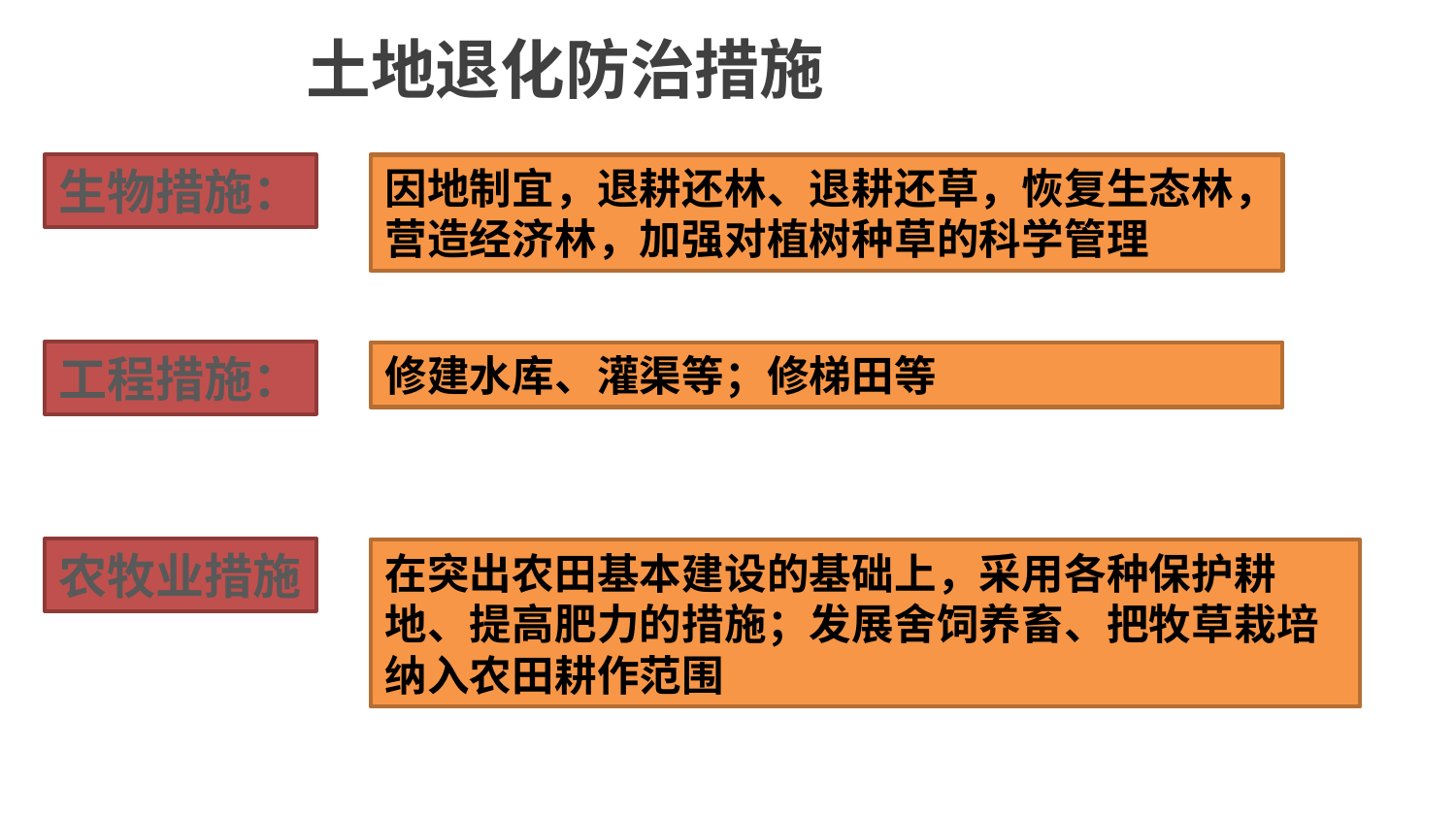

土地退化防治措施
生物措施：
因地制宜，退耕还林、退耕还草，恢复生态林，营造经济林，加强对植树种草的科学管理
修建水库、灌渠等；修梯田等
工程措施：
农牧业措施
在突出农田基本建设的基础上，采用各种保护耕地、提高肥力的措施；发展舍饲养畜、把牧草栽培纳入农田耕作范围